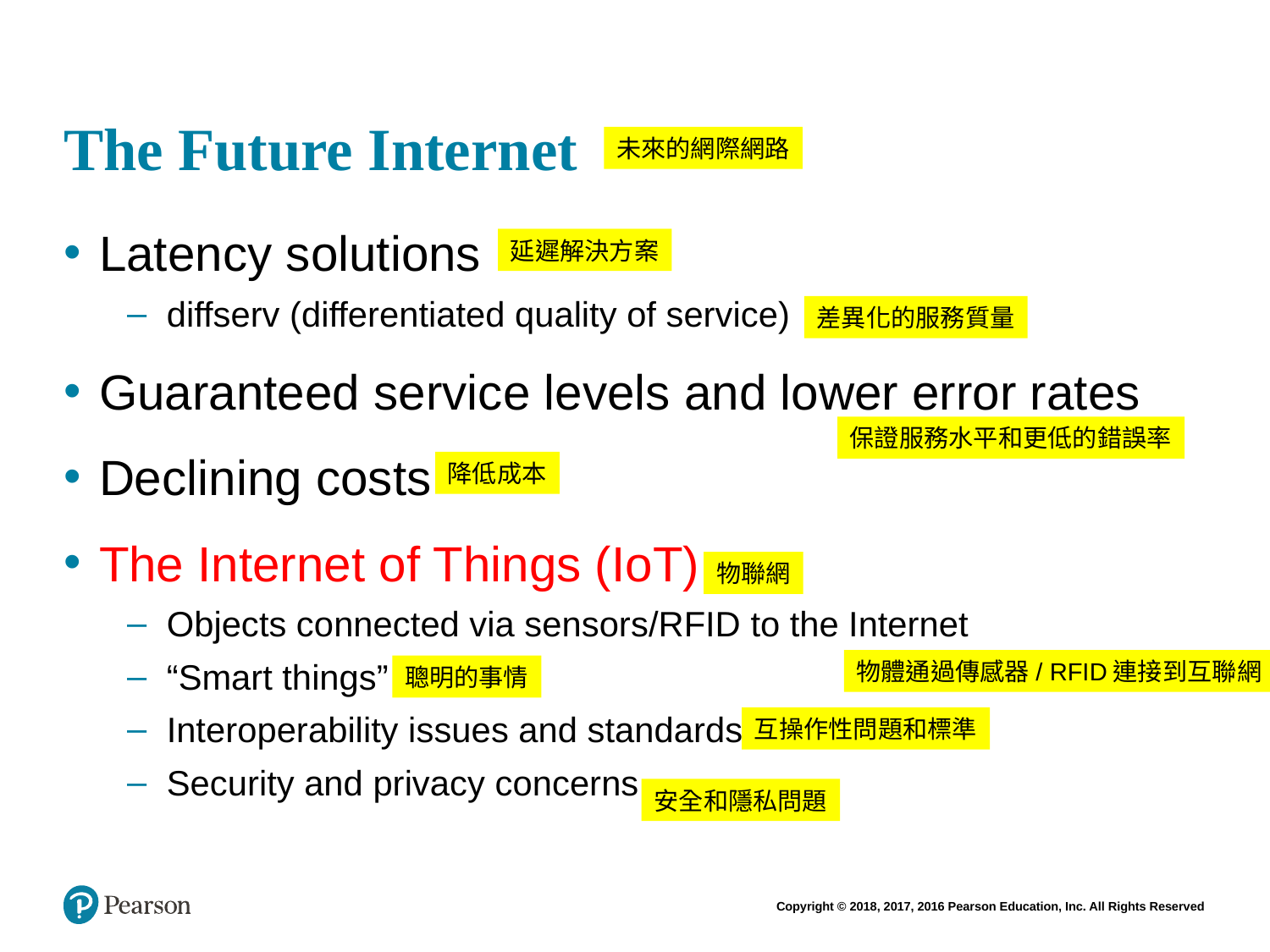

# The Future Internet
未來的網際網路
Latency solutions
diffserv (differentiated quality of service)
Guaranteed service levels and lower error rates
Declining costs
The Internet of Things (IoT)
Objects connected via sensors/RFID to the Internet
“Smart things”
Interoperability issues and standards
Security and privacy concerns
延遲解決方案
差異化的服務質量
保證服務水平和更低的錯誤率
降低成本
物聯網
物體通過傳感器/ RFID連接到互聯網
聰明的事情
互操作性問題和標準
安全和隱私問題